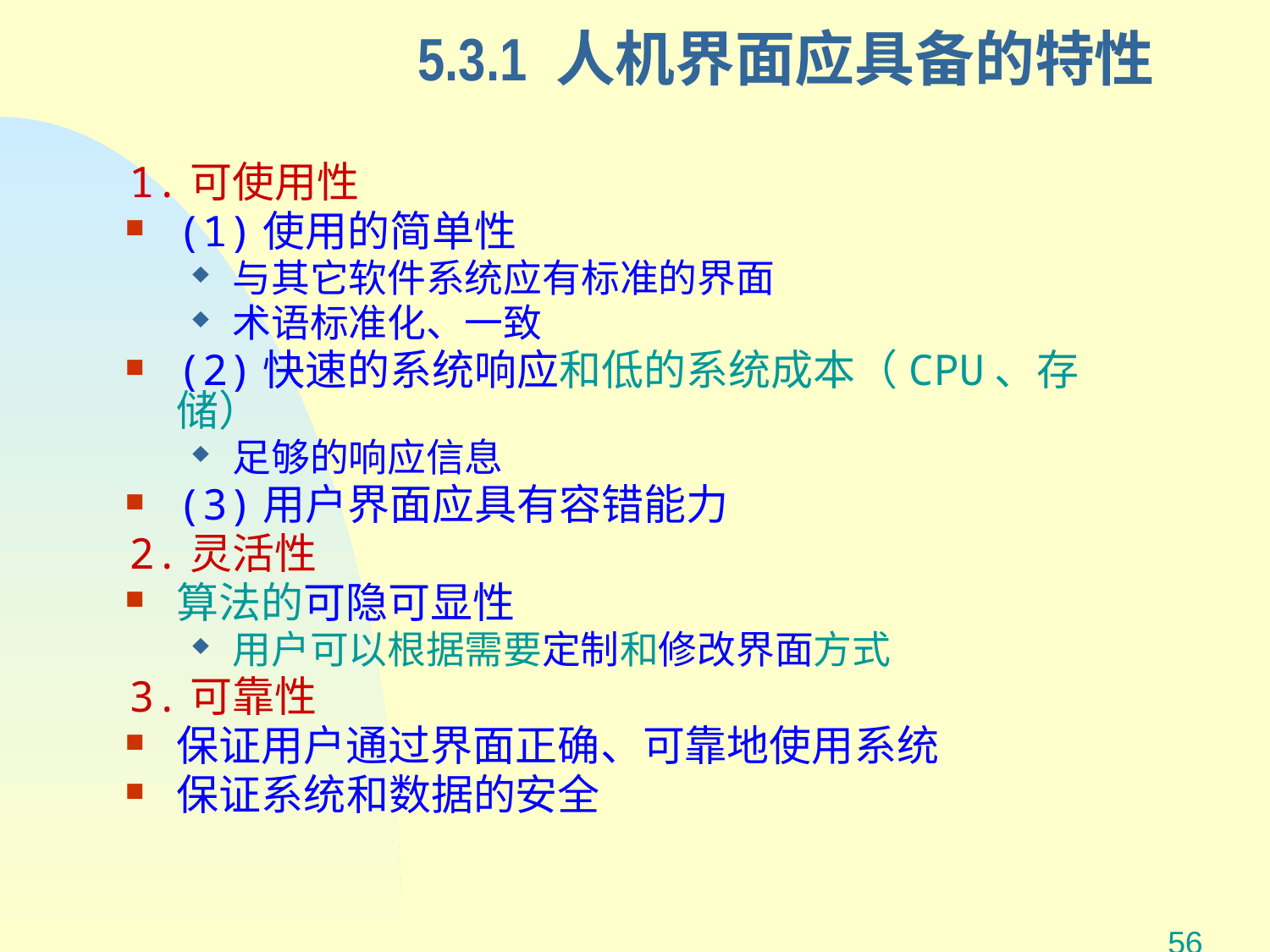

# 5.3.1 人机界面应具备的特性
1.可使用性
(1)使用的简单性
与其它软件系统应有标准的界面
术语标准化、一致
(2)快速的系统响应和低的系统成本（CPU、存储）
足够的响应信息
(3)用户界面应具有容错能力
2.灵活性
算法的可隐可显性
用户可以根据需要定制和修改界面方式
3.可靠性
保证用户通过界面正确、可靠地使用系统
保证系统和数据的安全

56